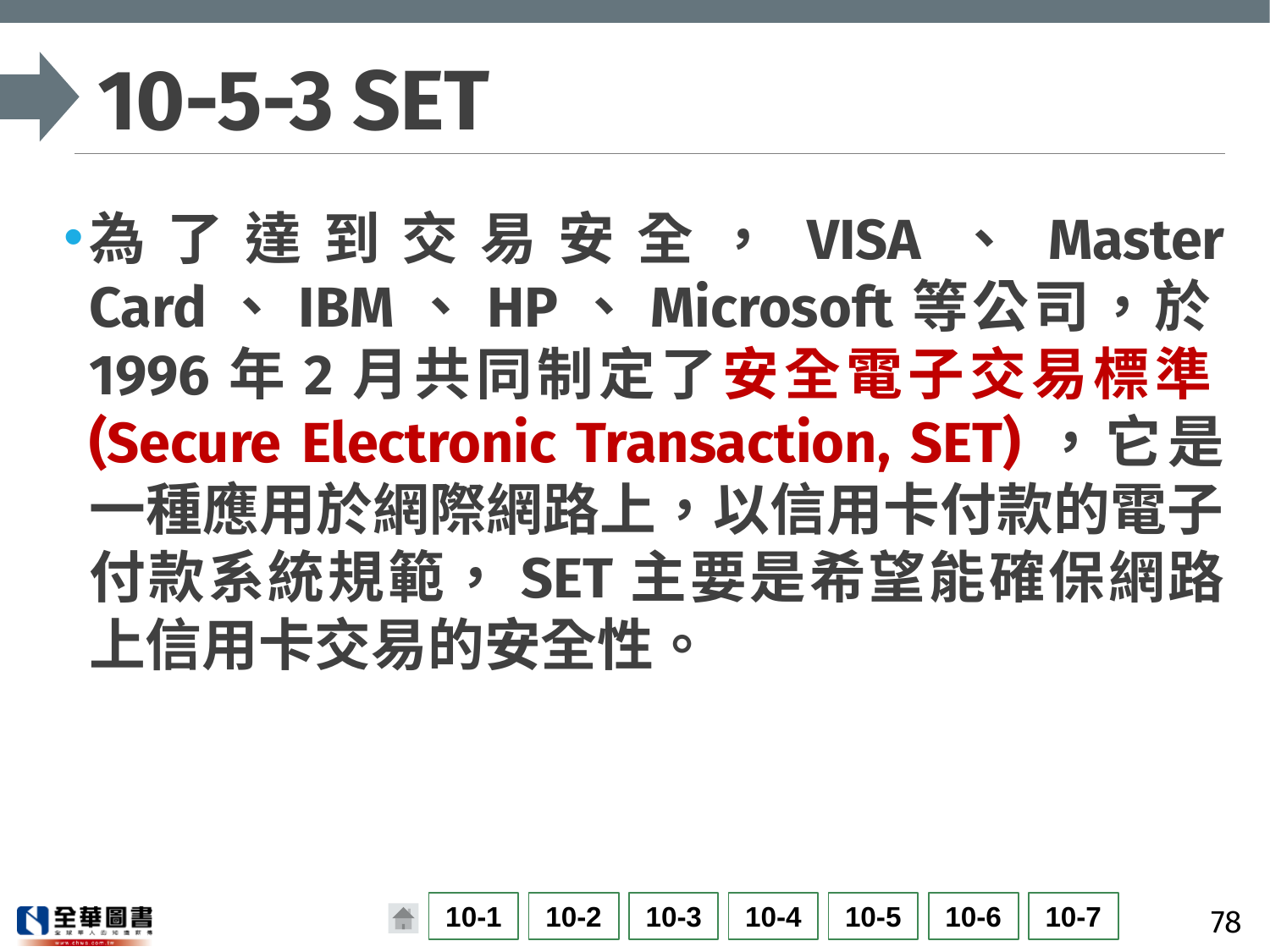

# 10-5-3 SET
為了達到交易安全，VISA、Master Card、IBM、HP、Microsoft等公司，於1996年2月共同制定了安全電子交易標準(Secure Electronic Transaction, SET)，它是一種應用於網際網路上，以信用卡付款的電子付款系統規範，SET主要是希望能確保網路上信用卡交易的安全性。
78